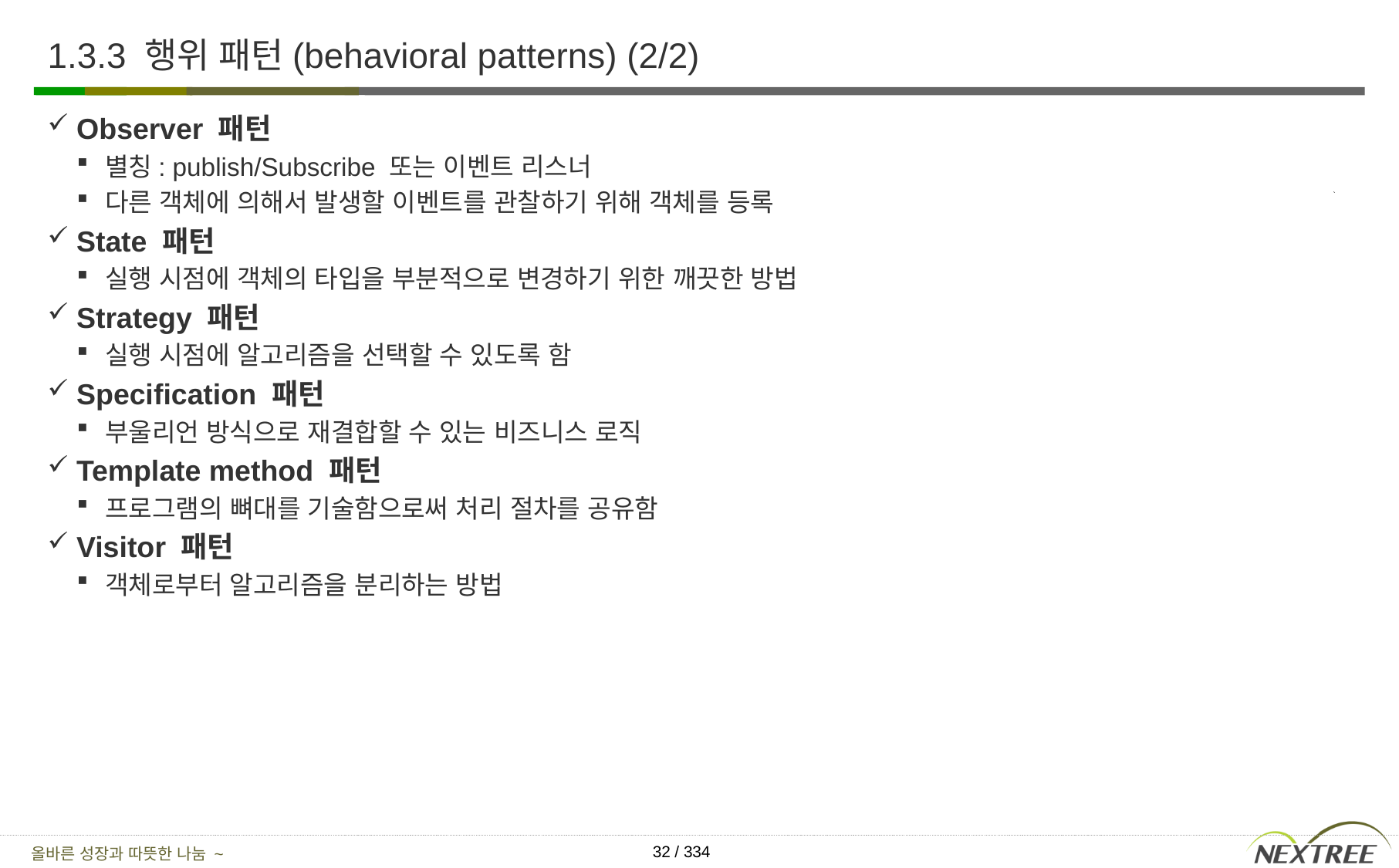

# 1.3.3 행위 패턴(behavioral patterns) (2/2)
Observer 패턴
별칭: publish/Subscribe 또는 이벤트 리스너
다른 객체에 의해서 발생할 이벤트를 관찰하기 위해 객체를 등록
State 패턴
실행 시점에 객체의 타입을 부분적으로 변경하기 위한 깨끗한 방법
Strategy 패턴
실행 시점에 알고리즘을 선택할 수 있도록 함
Specification 패턴
부울리언 방식으로 재결합할 수 있는 비즈니스 로직
Template method 패턴
프로그램의 뼈대를 기술함으로써 처리 절차를 공유함
Visitor 패턴
객체로부터 알고리즘을 분리하는 방법